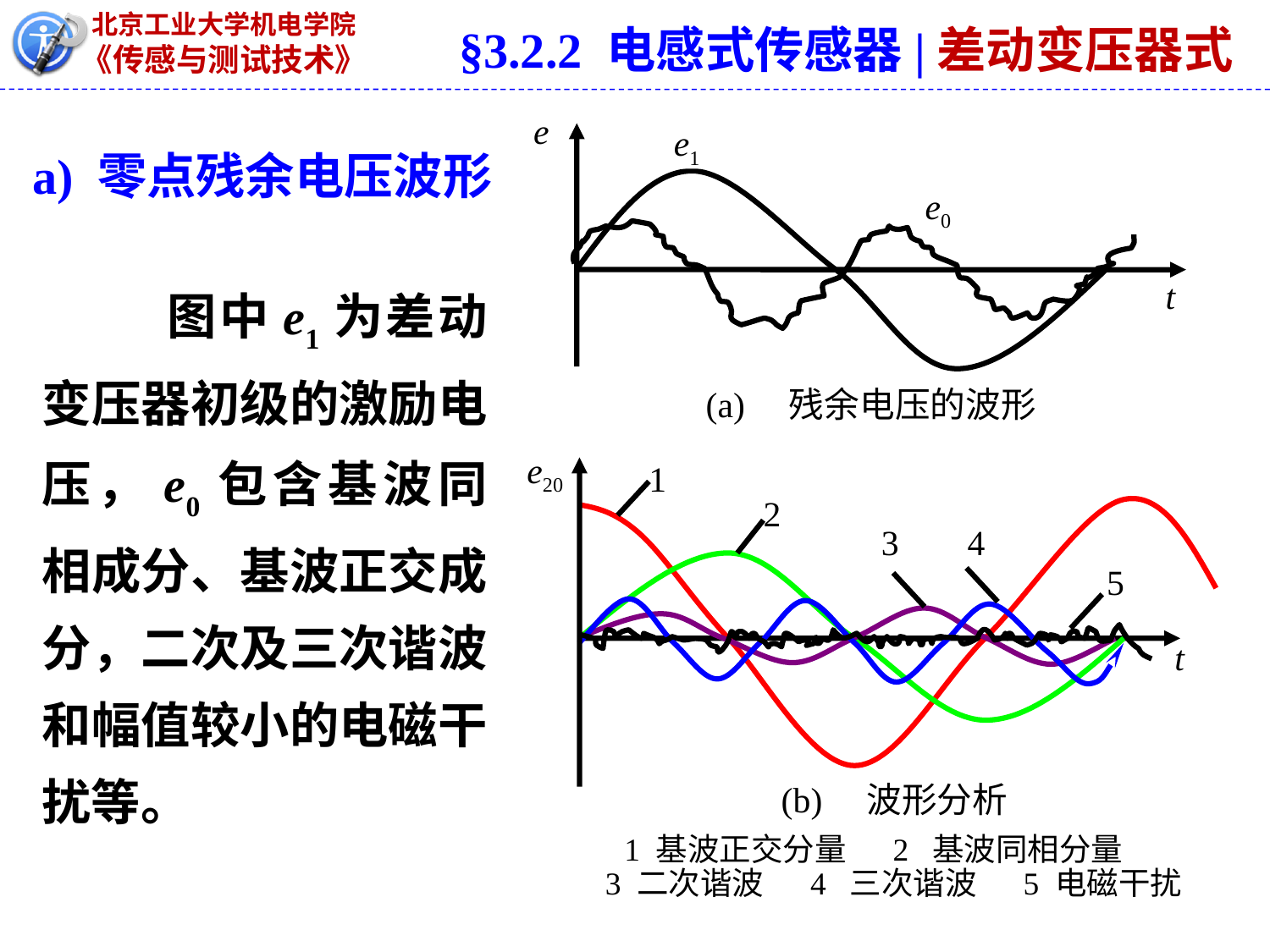

§3.2.2 电感式传感器|差动变压器式
e
e1

e0

t
(a)　残余电压的波形
e20
1

2

3
4

5

t

(b)　波形分析
1 基波正交分量　 2  基波同相分量
 3 二次谐波　 4  三次谐波　 5 电磁干扰
a) 零点残余电压波形
        图中e1为差动变压器初级的激励电压，e0包含基波同相成分、基波正交成分，二次及三次谐波和幅值较小的电磁干扰等。